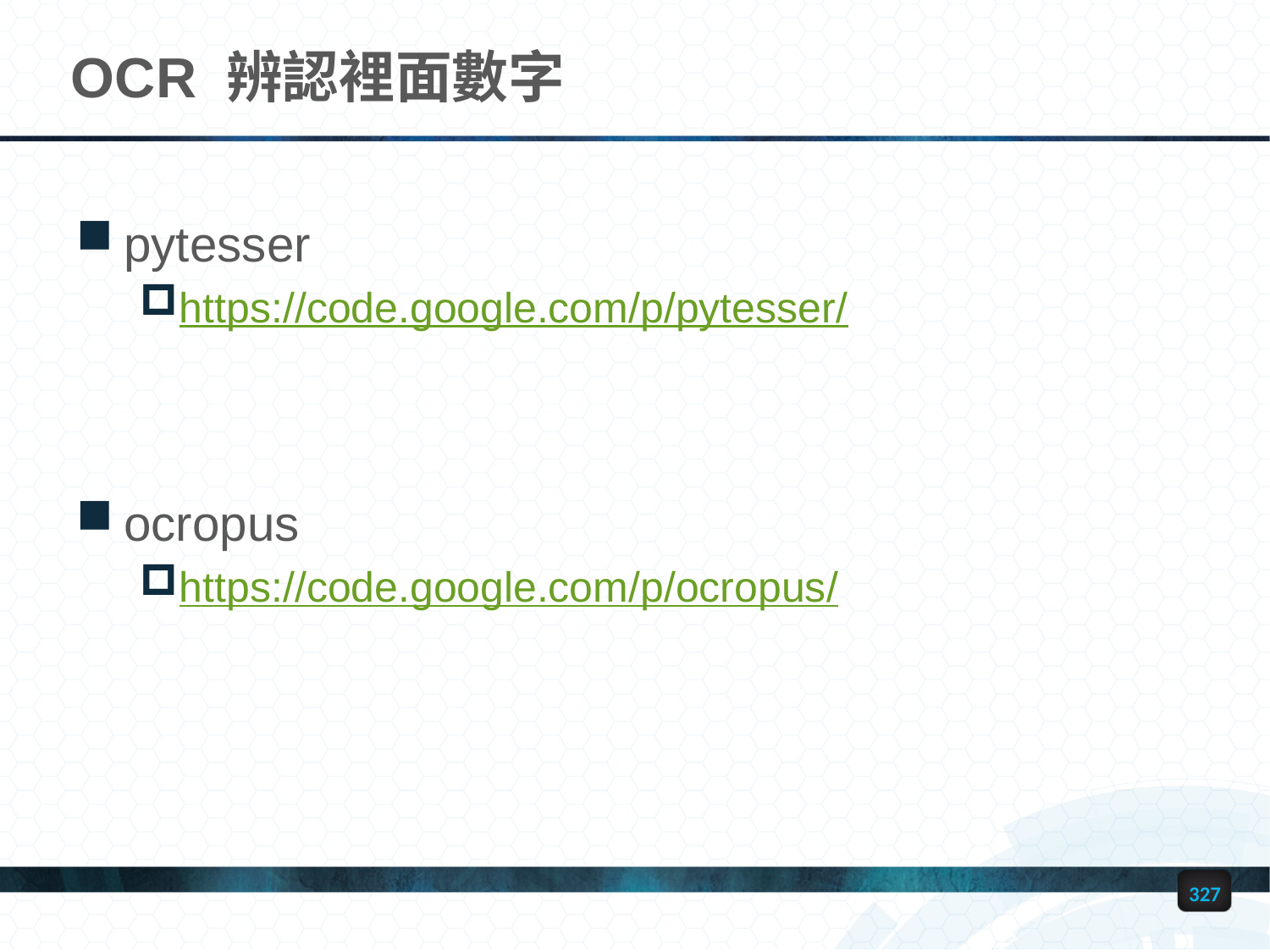

# OCR 辨認裡面數字
pytesser
https://code.google.com/p/pytesser/

ocropus
https://code.google.com/p/ocropus/

327